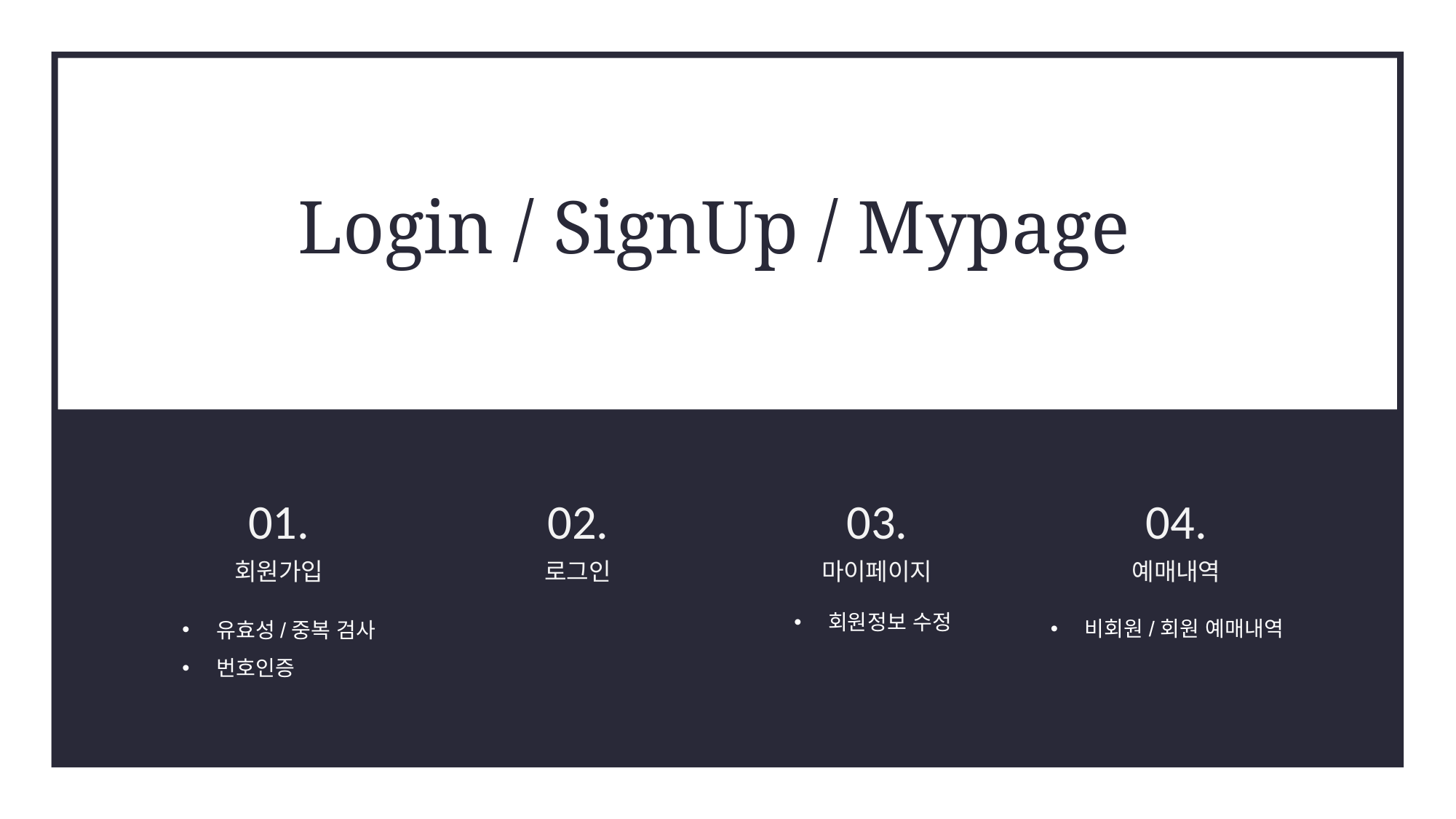

Login / SignUp / Mypage
01.
02.
03.
04.
회원가입
로그인
마이페이지
예매내역
회원정보 수정

비회원/회원 예매내역
유효성/중복 검사
번호인증